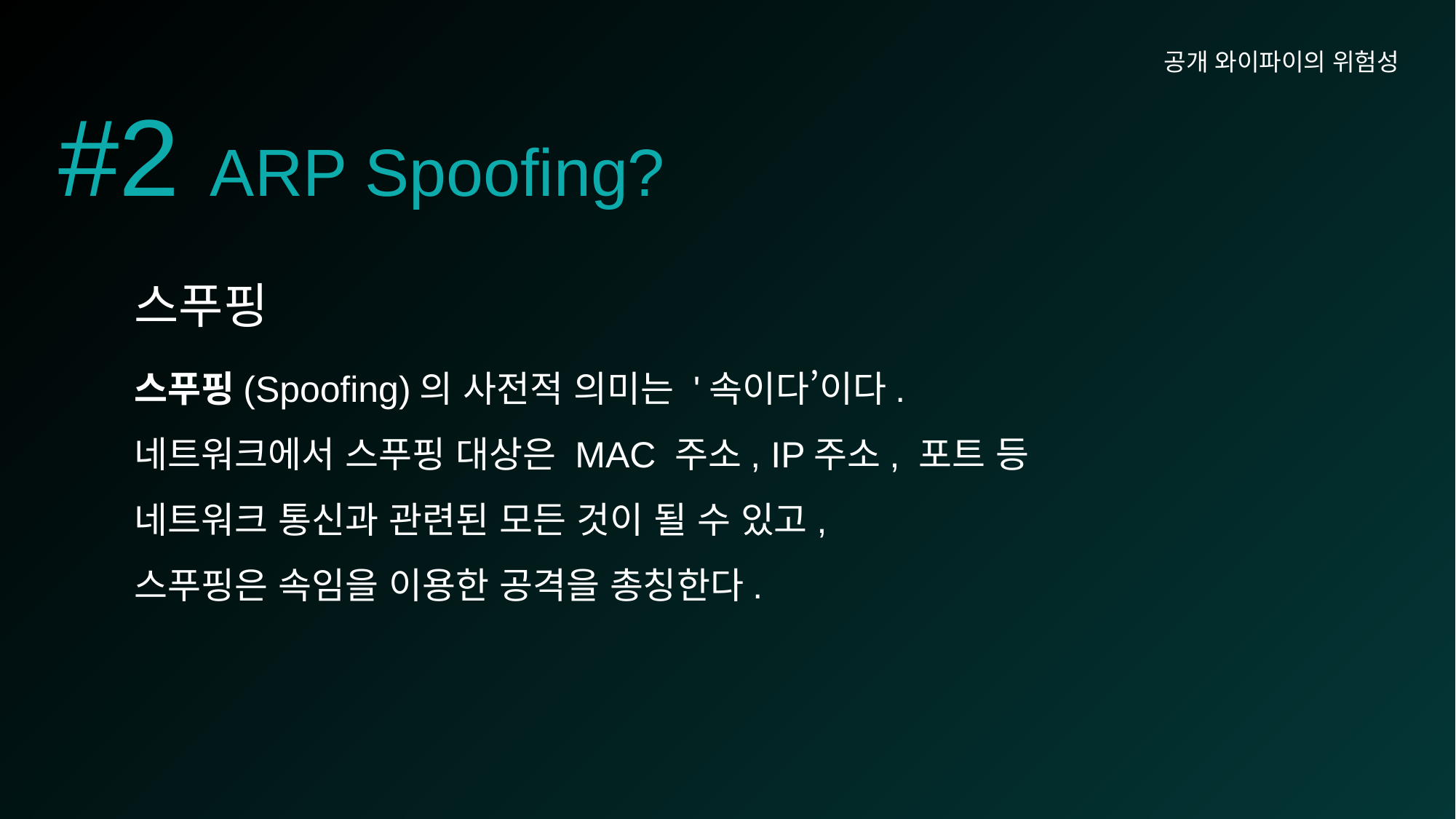

공개 와이파이의 위험성
# #2 ARP Spoofing?
스푸핑

스푸핑(Spoofing)의 사전적 의미는 '속이다’이다.
네트워크에서 스푸핑 대상은 MAC 주소, IP주소, 포트 등 네트워크 통신과 관련된 모든 것이 될 수 있고,
스푸핑은 속임을 이용한 공격을 총칭한다.